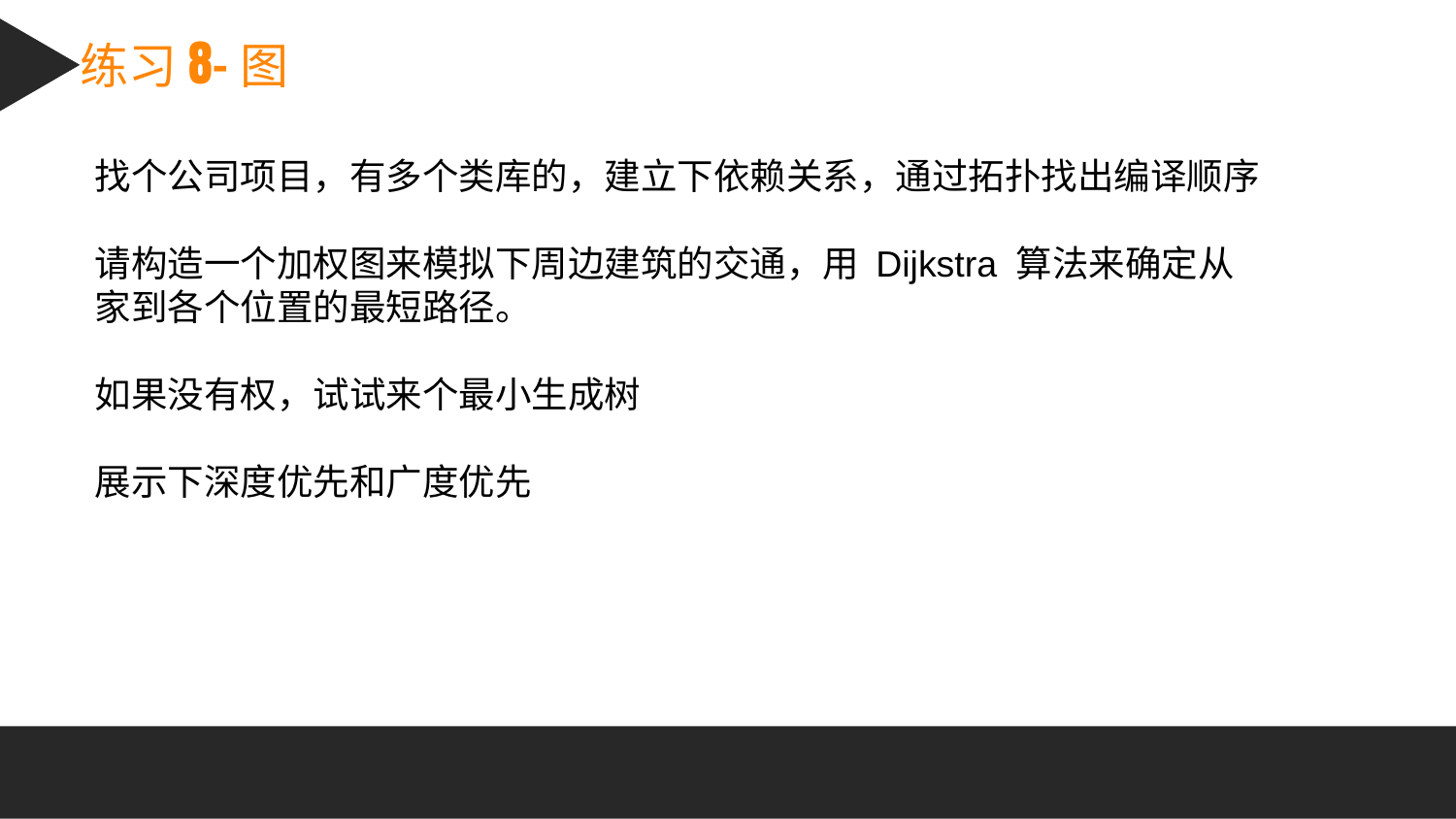

练习8-图
找个公司项目，有多个类库的，建立下依赖关系，通过拓扑找出编译顺序

请构造一个加权图来模拟下周边建筑的交通，用 Dijkstra 算法来确定从家到各个位置的最短路径。

如果没有权，试试来个最小生成树

展示下深度优先和广度优先